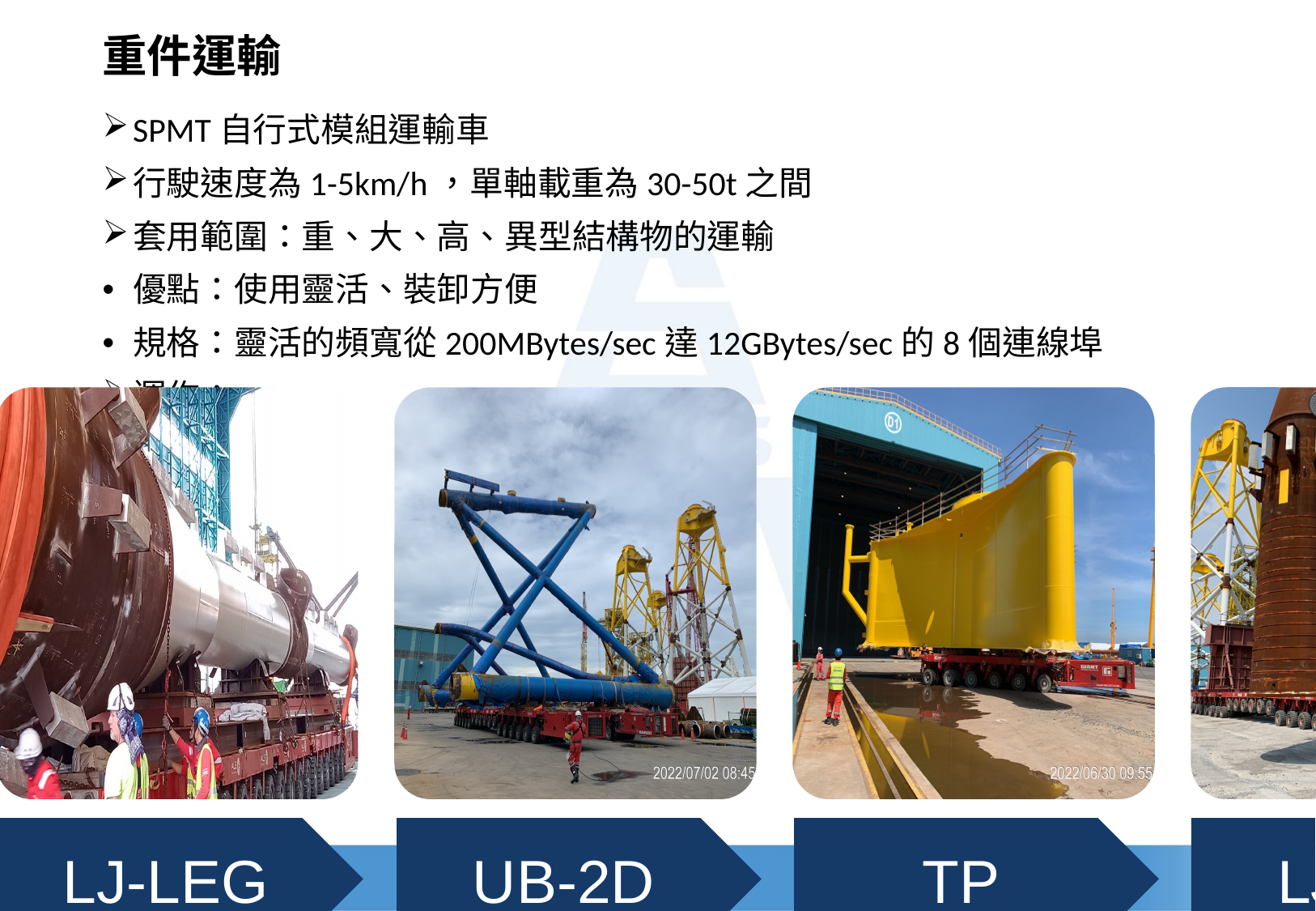

# 重件運輸
SPMT自行式模組運輸車
行駛速度為1-5km/h，單軸載重為30-50t之間
套用範圍：重、大、高、異型結構物的運輸
優點：使用靈活、裝卸方便
規格：靈活的頻寬從200MBytes/sec達12GBytes/sec的8個連線埠
運作∶

自軸車
LJ-LEG
UB-2D
TP
LJ-3D
JACKET
9